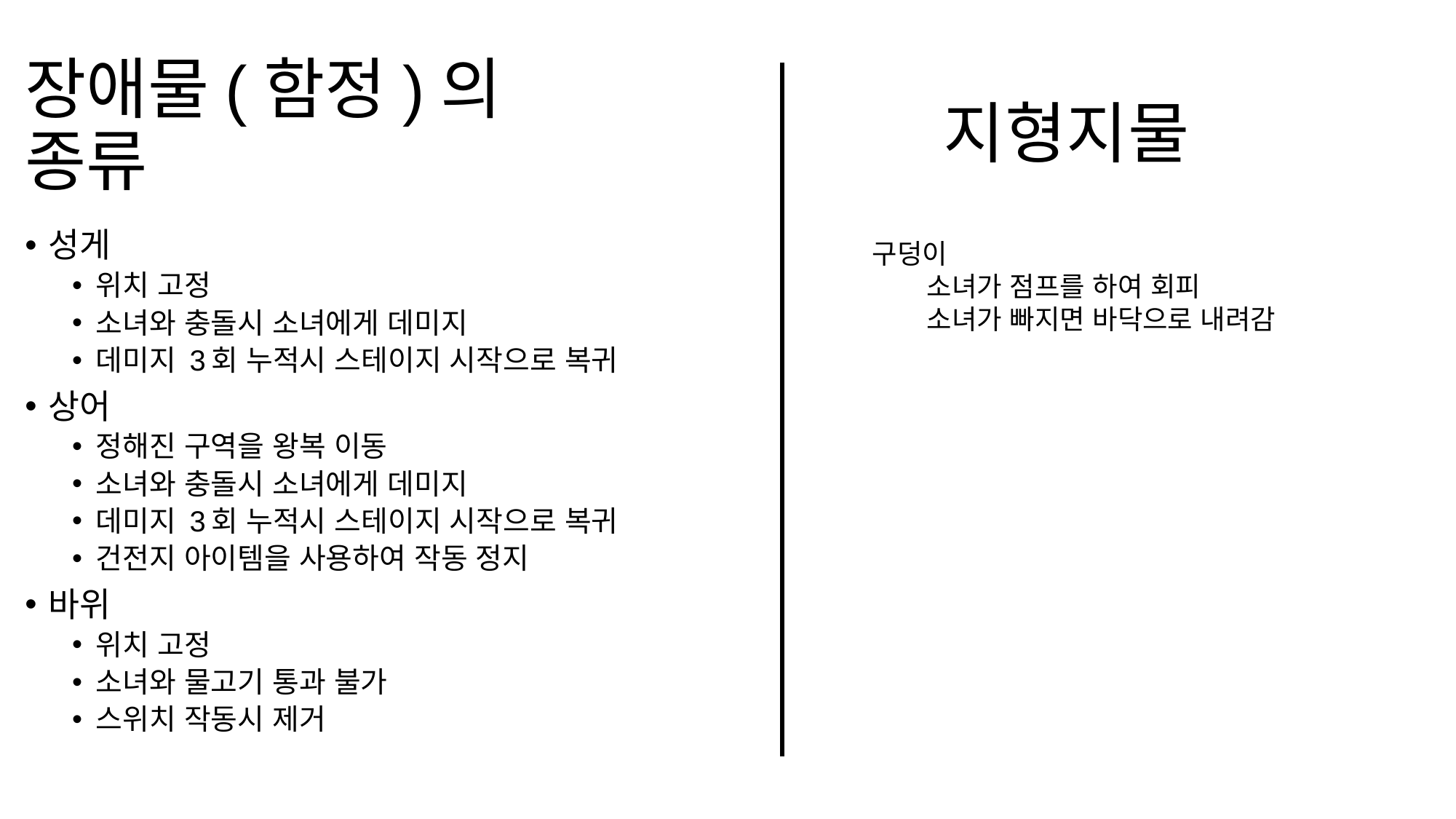

# 장애물(함정)의 종류
지형지물
성게
위치 고정
소녀와 충돌시 소녀에게 데미지
데미지 3회 누적시 스테이지 시작으로 복귀
상어
정해진 구역을 왕복 이동
소녀와 충돌시 소녀에게 데미지
데미지 3회 누적시 스테이지 시작으로 복귀
건전지 아이템을 사용하여 작동 정지
바위
위치 고정
소녀와 물고기 통과 불가
스위치 작동시 제거

구덩이
소녀가 점프를 하여 회피
소녀가 빠지면 바닥으로 내려감